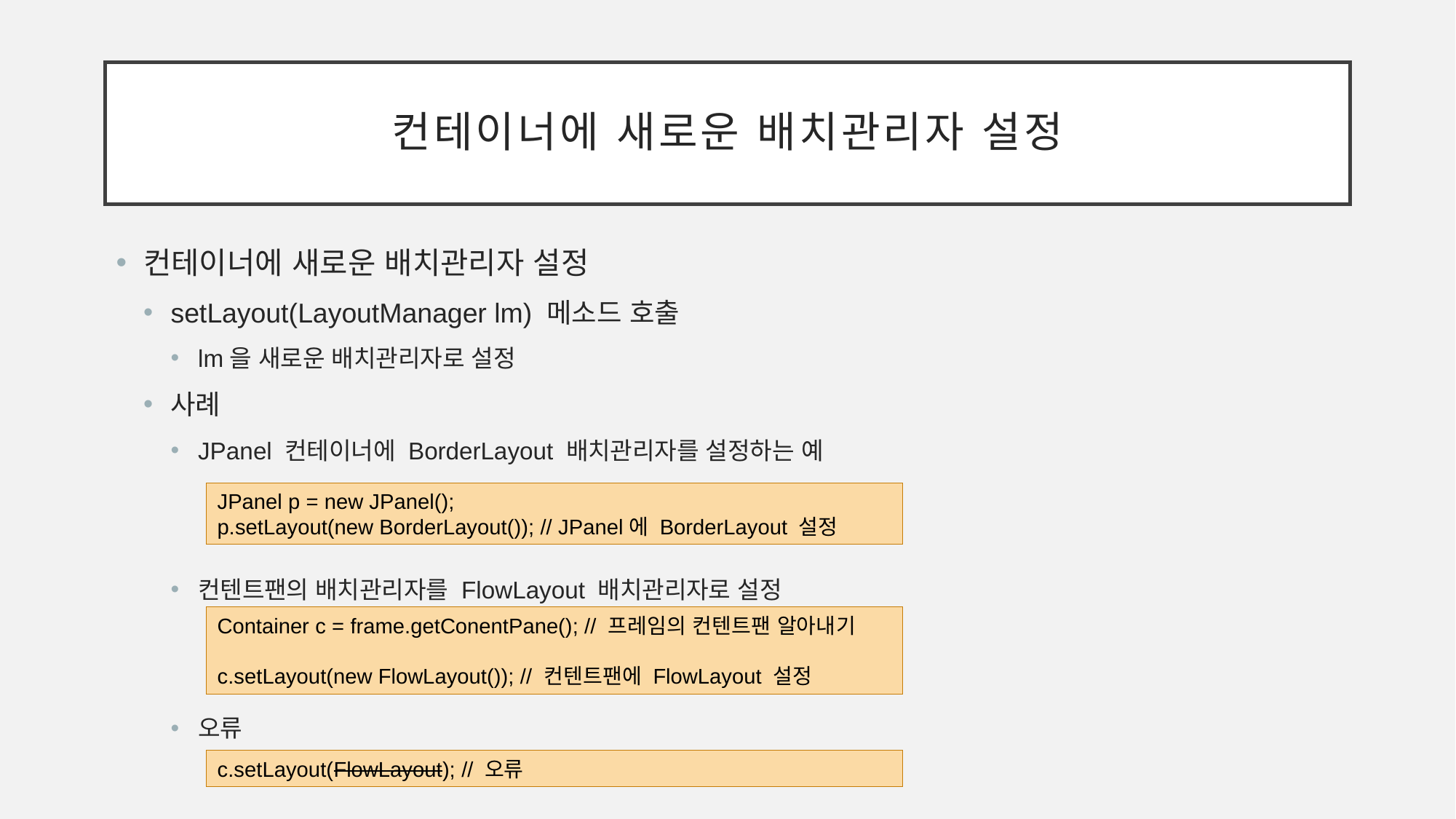

# 컨테이너에 새로운 배치관리자 설정
컨테이너에 새로운 배치관리자 설정
setLayout(LayoutManager lm) 메소드 호출
lm을 새로운 배치관리자로 설정
사례
JPanel 컨테이너에 BorderLayout 배치관리자를 설정하는 예

컨텐트팬의 배치관리자를 FlowLayout 배치관리자로 설정

오류

JPanel p = new JPanel();
p.setLayout(new BorderLayout()); // JPanel에 BorderLayout 설정
Container c = frame.getConentPane(); // 프레임의 컨텐트팬 알아내기

c.setLayout(new FlowLayout()); // 컨텐트팬에 FlowLayout 설정
c.setLayout(FlowLayout); // 오류